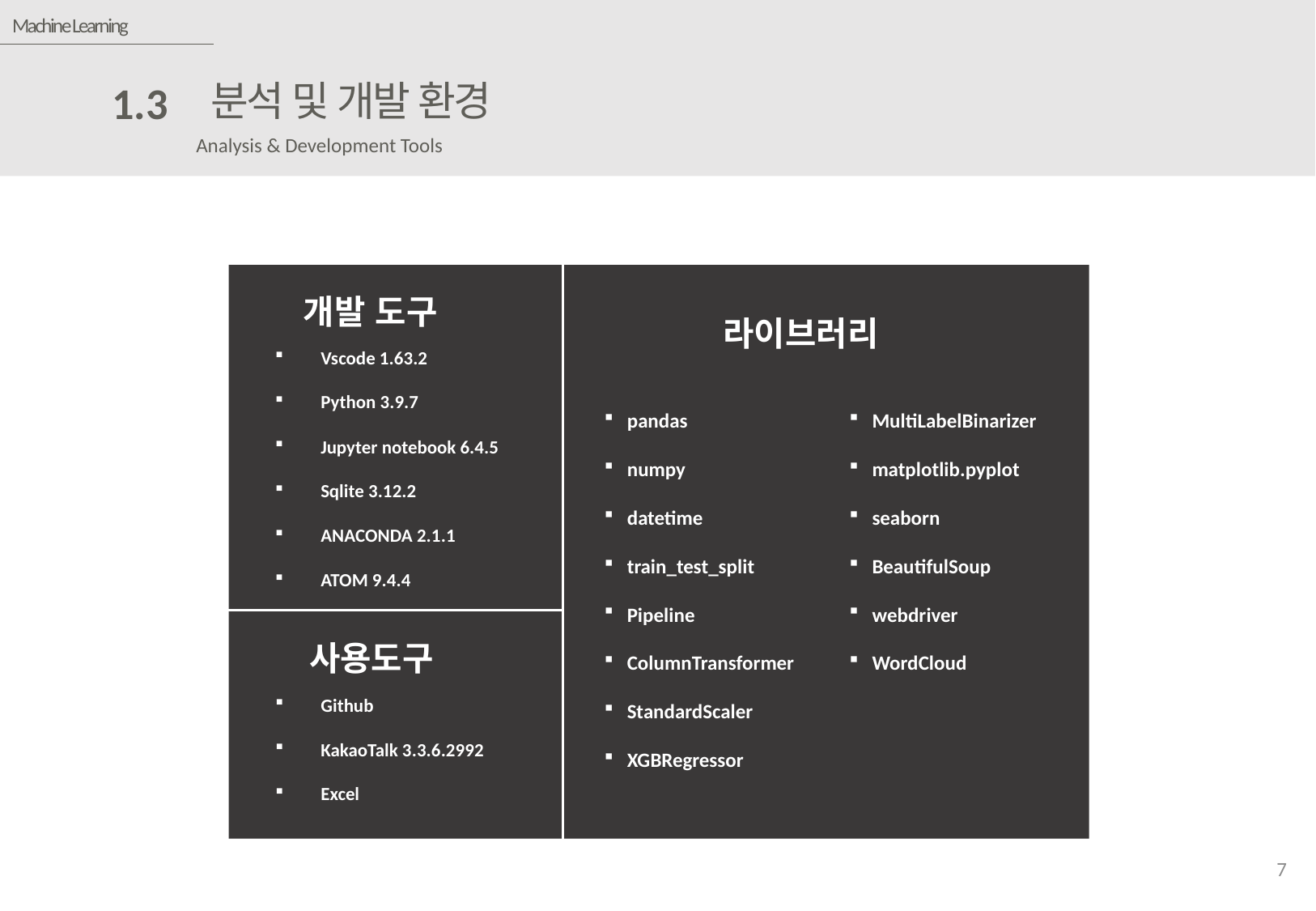

Machine Learning
분석 및 개발 환경
1.3
Analysis & Development Tools

임윤정
라이브러리 합침
개발 도구
라이브러리
Vscode 1.63.2
Python 3.9.7
Jupyter notebook 6.4.5
Sqlite 3.12.2
ANACONDA 2.1.1
ATOM 9.4.4
pandas
numpy
datetime
train_test_split
Pipeline
ColumnTransformer
StandardScaler
XGBRegressor
MultiLabelBinarizer
matplotlib.pyplot
seaborn
BeautifulSoup
webdriver
WordCloud
사용도구
Github
KakaoTalk 3.3.6.2992
Excel

7